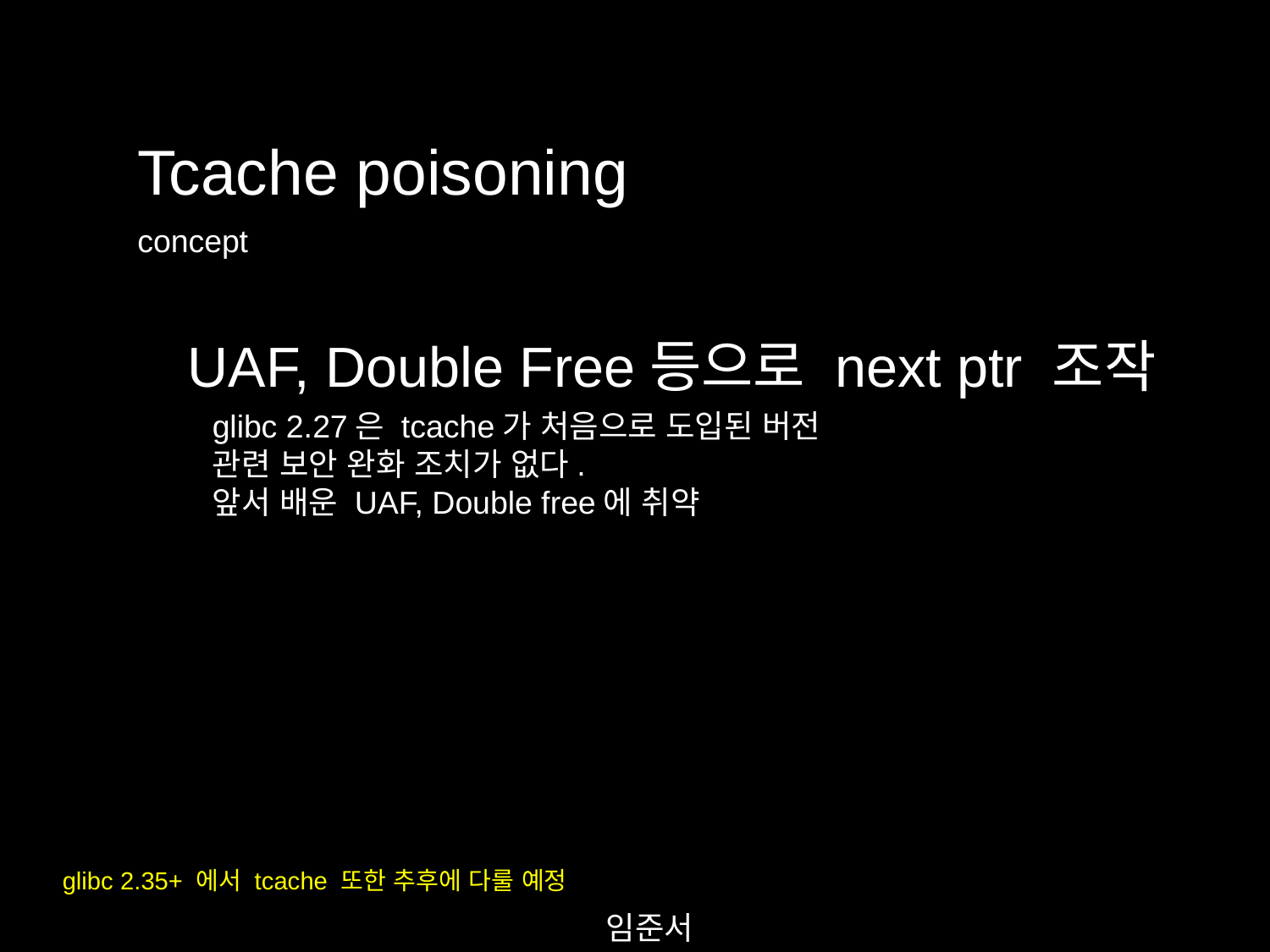

Tcache poisoning
concept
UAF, Double Free등으로 next ptr 조작
glibc 2.27은 tcache가 처음으로 도입된 버전
관련 보안 완화 조치가 없다.
앞서 배운 UAF, Double free에 취약
glibc 2.35+ 에서 tcache 또한 추후에 다룰 예정